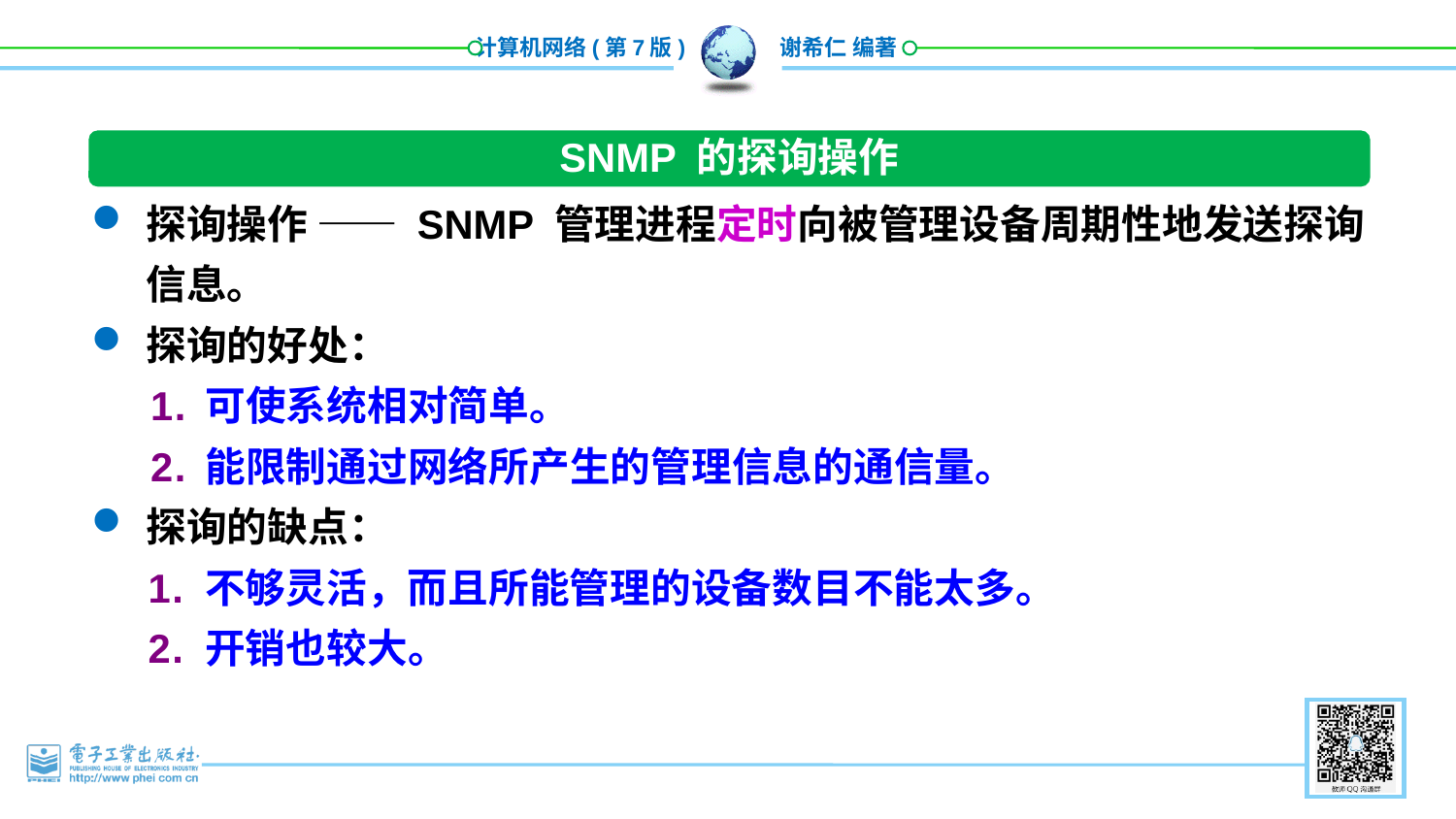

SNMP 的探询操作

探询操作 —— SNMP 管理进程定时向被管理设备周期性地发送探询信息。
探询的好处：
可使系统相对简单。
能限制通过网络所产生的管理信息的通信量。
探询的缺点：
不够灵活，而且所能管理的设备数目不能太多。
开销也较大。